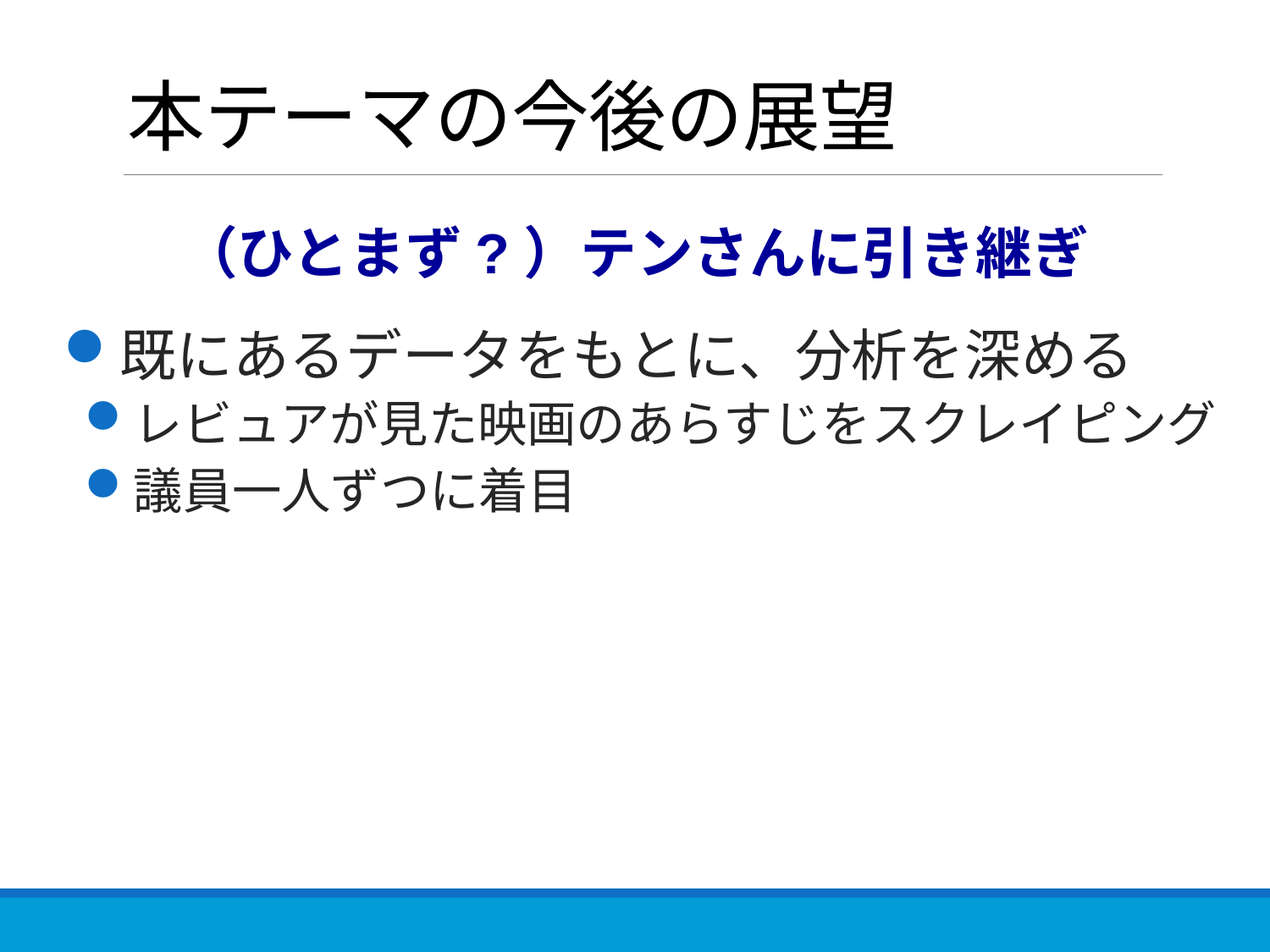

# 本テーマの今後の展望
（ひとまず?）テンさんに引き継ぎ
既にあるデータをもとに、分析を深める
レビュアが見た映画のあらすじをスクレイピング
議員一人ずつに着目